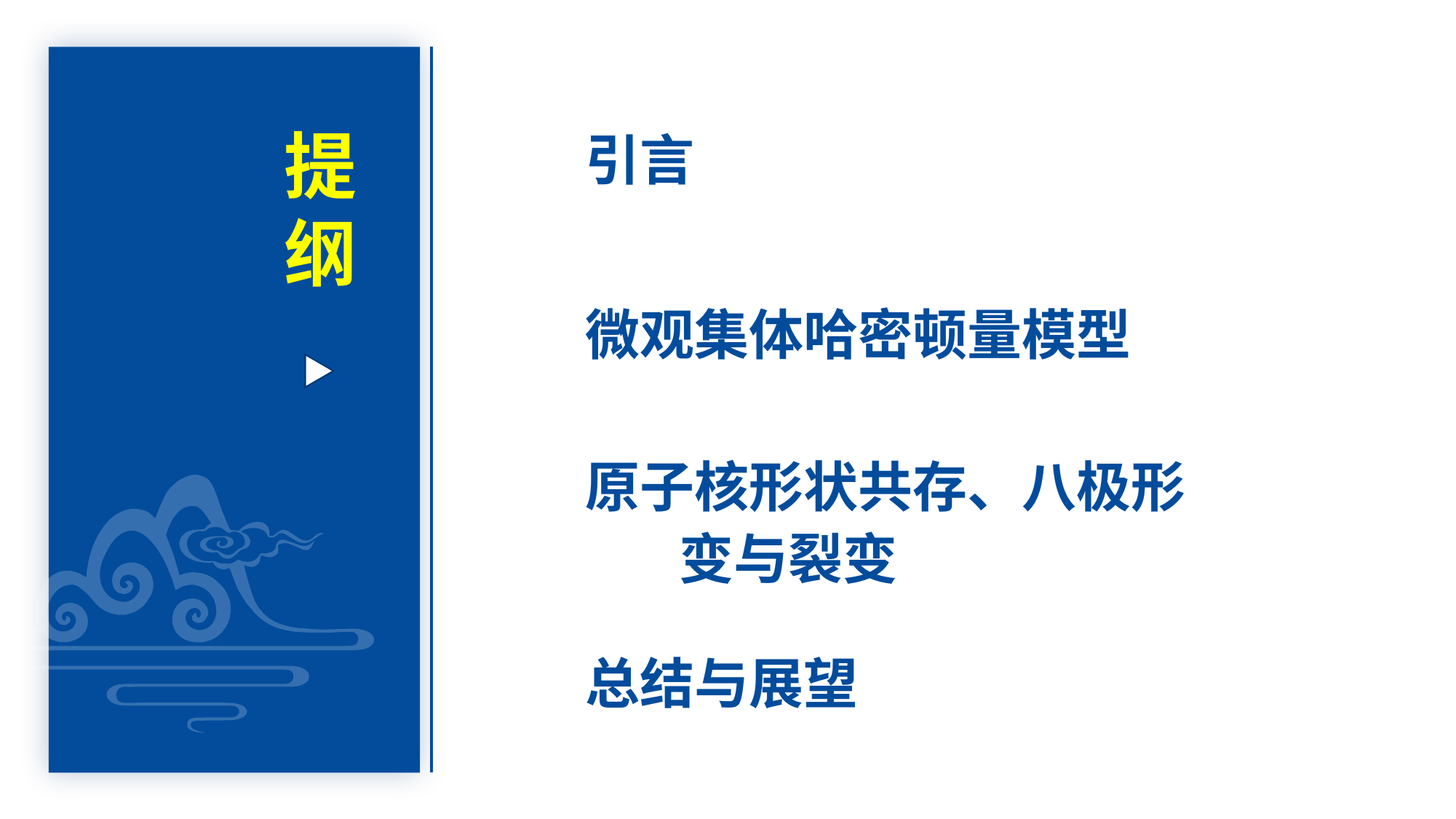

提
纲
引言
微观集体哈密顿量模型

原子核形状共存、八极形
       变与裂变

总结与展望